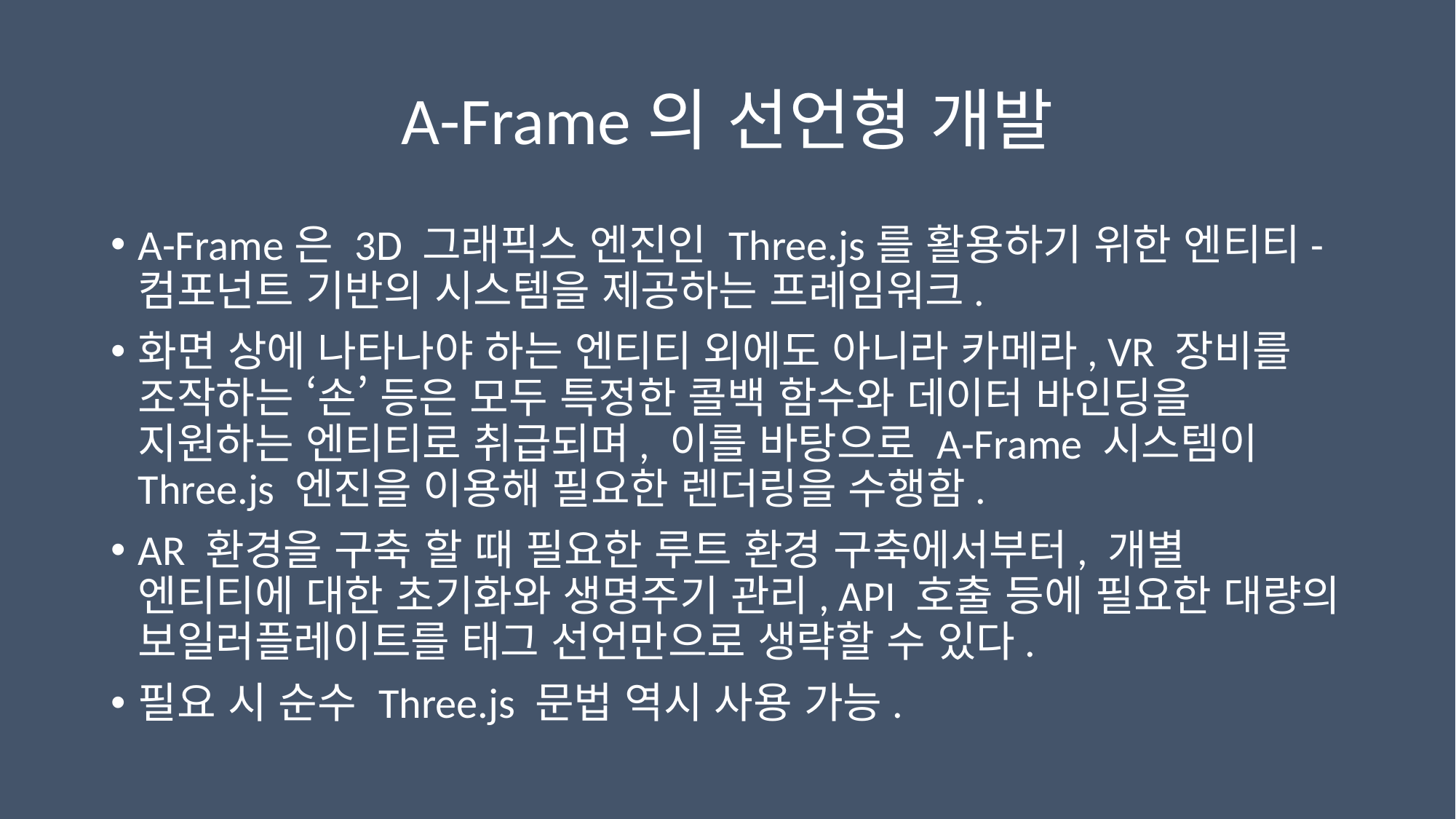

# A-Frame의 선언형 개발
A-Frame은 3D 그래픽스 엔진인 Three.js를 활용하기 위한 엔티티-컴포넌트 기반의 시스템을 제공하는 프레임워크.
화면 상에 나타나야 하는 엔티티 외에도 아니라 카메라, VR 장비를 조작하는 ‘손’ 등은 모두 특정한 콜백 함수와 데이터 바인딩을 지원하는 엔티티로 취급되며, 이를 바탕으로 A-Frame 시스템이 Three.js 엔진을 이용해 필요한 렌더링을 수행함.
AR 환경을 구축 할 때 필요한 루트 환경 구축에서부터, 개별 엔티티에 대한 초기화와 생명주기 관리, API 호출 등에 필요한 대량의 보일러플레이트를 태그 선언만으로 생략할 수 있다.
필요 시 순수 Three.js 문법 역시 사용 가능.